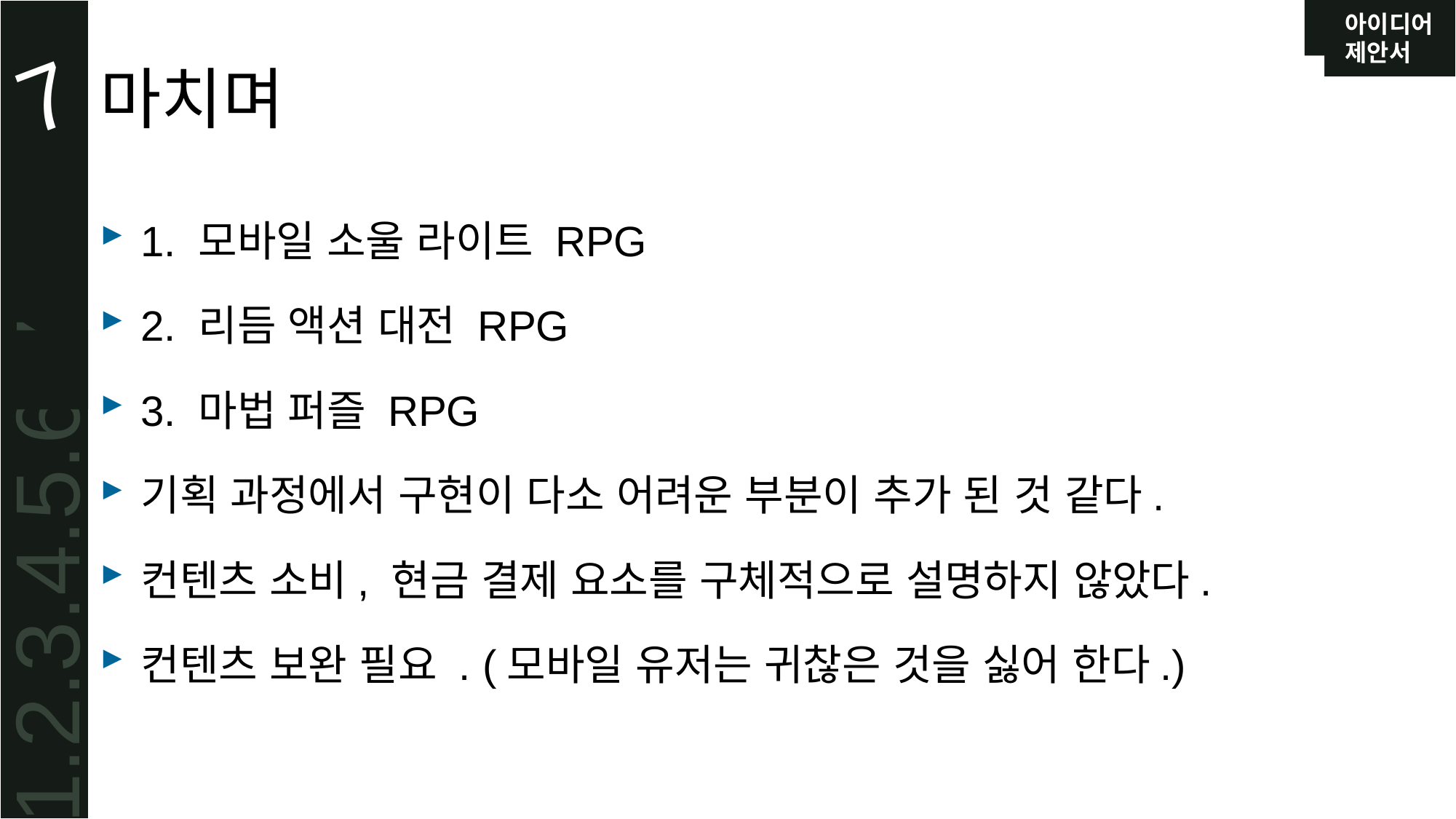

# 마치며
7
1. 모바일 소울 라이트 RPG
2. 리듬 액션 대전 RPG
3. 마법 퍼즐 RPG
기획 과정에서 구현이 다소 어려운 부분이 추가 된 것 같다.
컨텐츠 소비, 현금 결제 요소를 구체적으로 설명하지 않았다.
컨텐츠 보완 필요 . (모바일 유저는 귀찮은 것을 싫어 한다.)